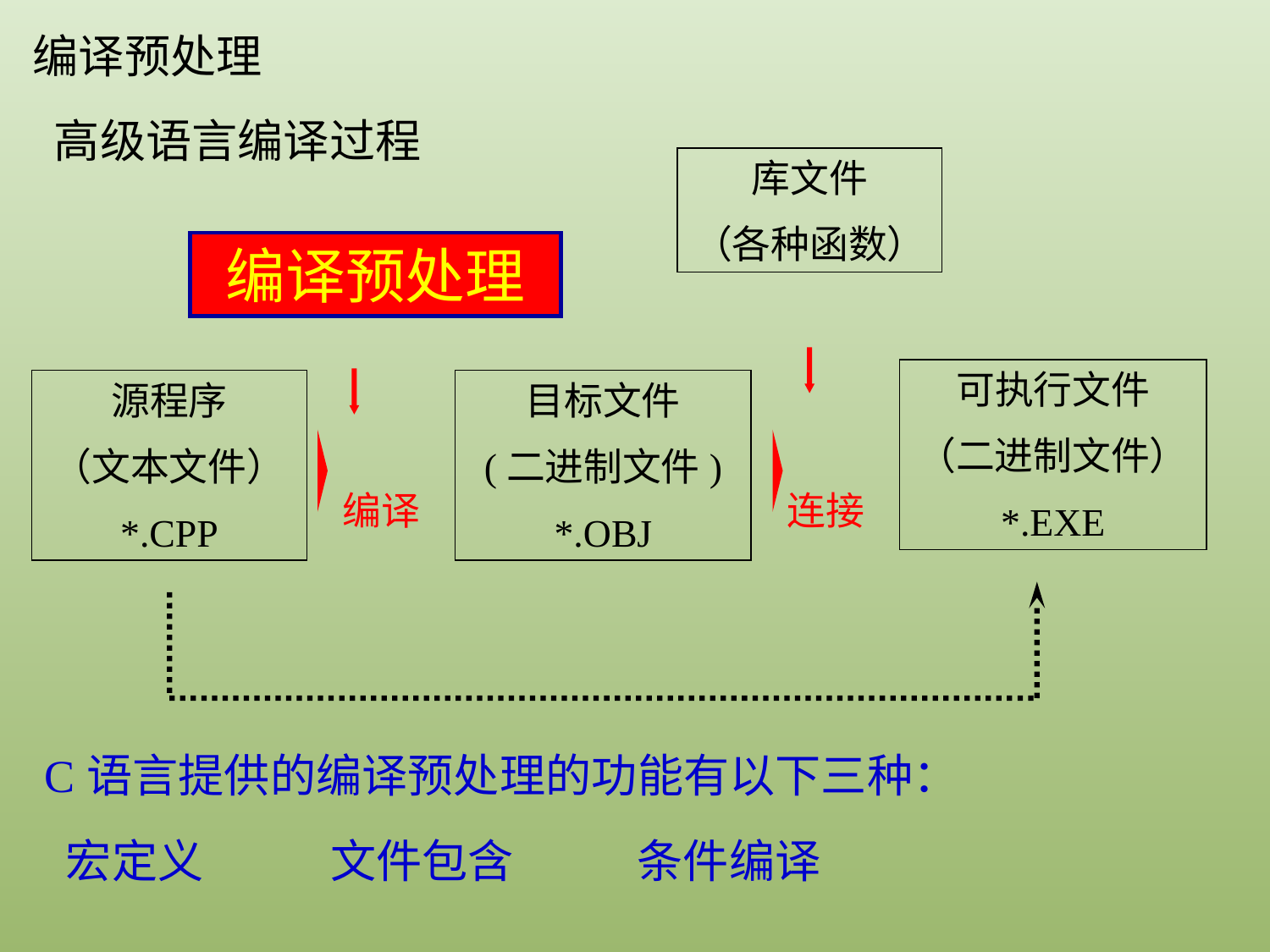

编译预处理
高级语言编译过程
库文件
（各种函数）
编译预处理

可执行文件
（二进制文件）
*.EXE

源程序
（文本文件）
*.CPP
目标文件
(二进制文件)
*.OBJ

编译

连接

C语言提供的编译预处理的功能有以下三种：
宏定义
文件包含
条件编译
257